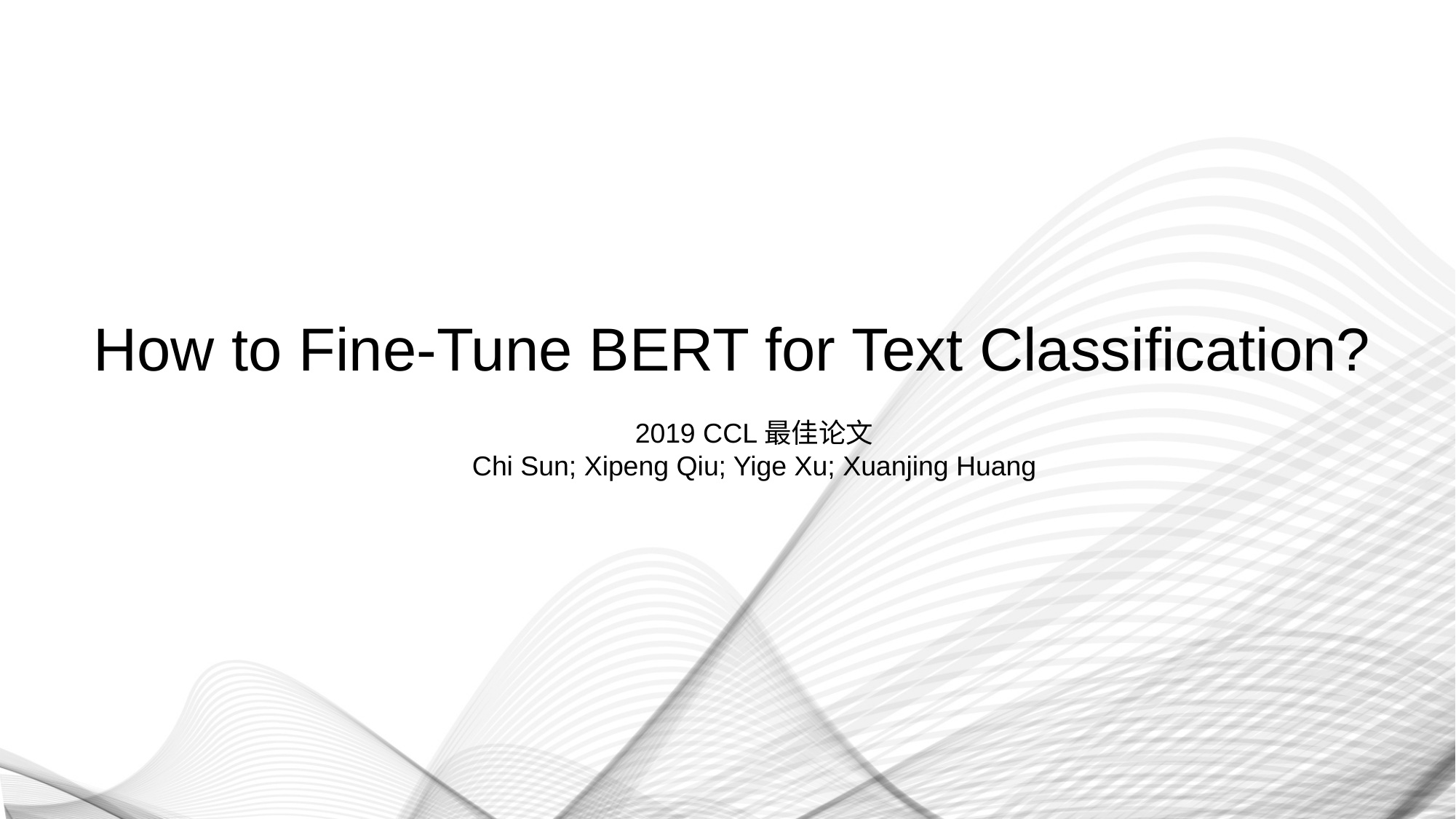

How to Fine-Tune BERT for Text Classification?

2019 CCL最佳论文
Chi Sun; Xipeng Qiu; Yige Xu; Xuanjing Huang